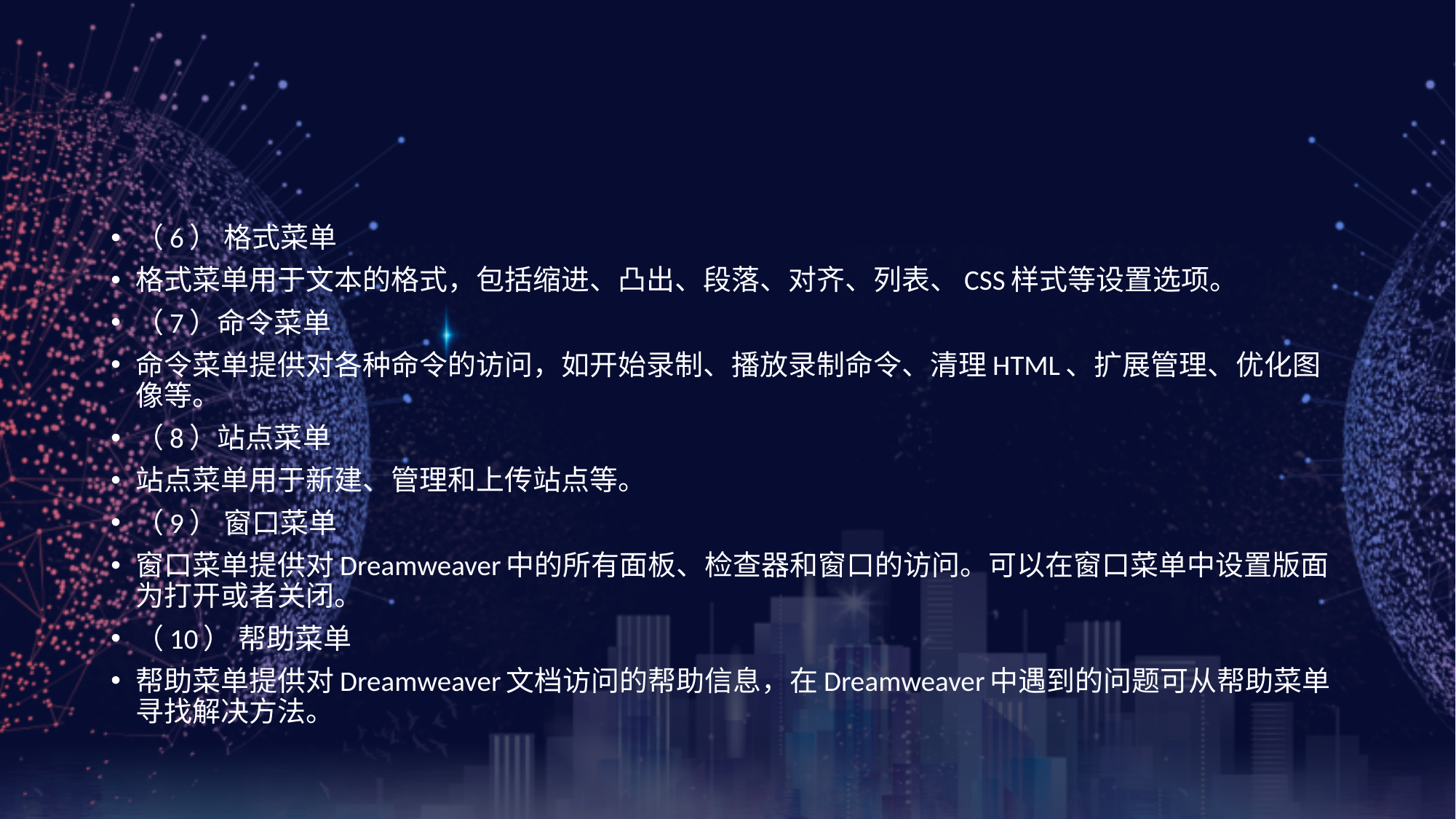

#
（6） 格式菜单
格式菜单用于文本的格式，包括缩进、凸出、段落、对齐、列表、CSS样式等设置选项。
（7）命令菜单
命令菜单提供对各种命令的访问，如开始录制、播放录制命令、清理HTML、扩展管理、优化图像等。
（8）站点菜单
站点菜单用于新建、管理和上传站点等。
（9） 窗口菜单
窗口菜单提供对Dreamweaver中的所有面板、检查器和窗口的访问。可以在窗口菜单中设置版面为打开或者关闭。
（10） 帮助菜单
帮助菜单提供对Dreamweaver文档访问的帮助信息，在Dreamweaver中遇到的问题可从帮助菜单寻找解决方法。